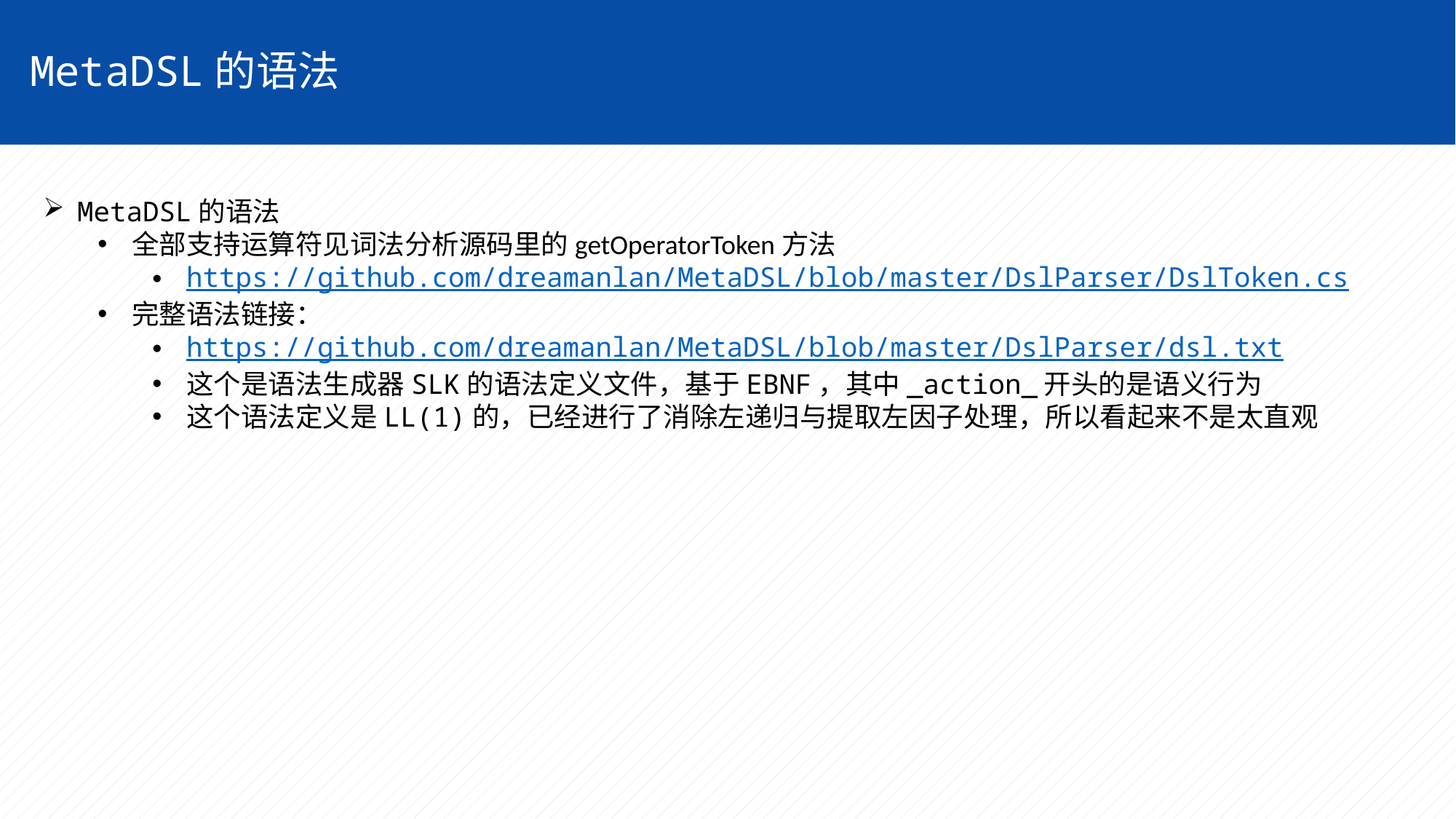

MetaDSL的语法
MetaDSL的语法
全部支持运算符见词法分析源码里的getOperatorToken方法
https://github.com/dreamanlan/MetaDSL/blob/master/DslParser/DslToken.cs
完整语法链接：
https://github.com/dreamanlan/MetaDSL/blob/master/DslParser/dsl.txt
这个是语法生成器SLK的语法定义文件，基于EBNF，其中_action_开头的是语义行为
这个语法定义是LL(1)的，已经进行了消除左递归与提取左因子处理，所以看起来不是太直观